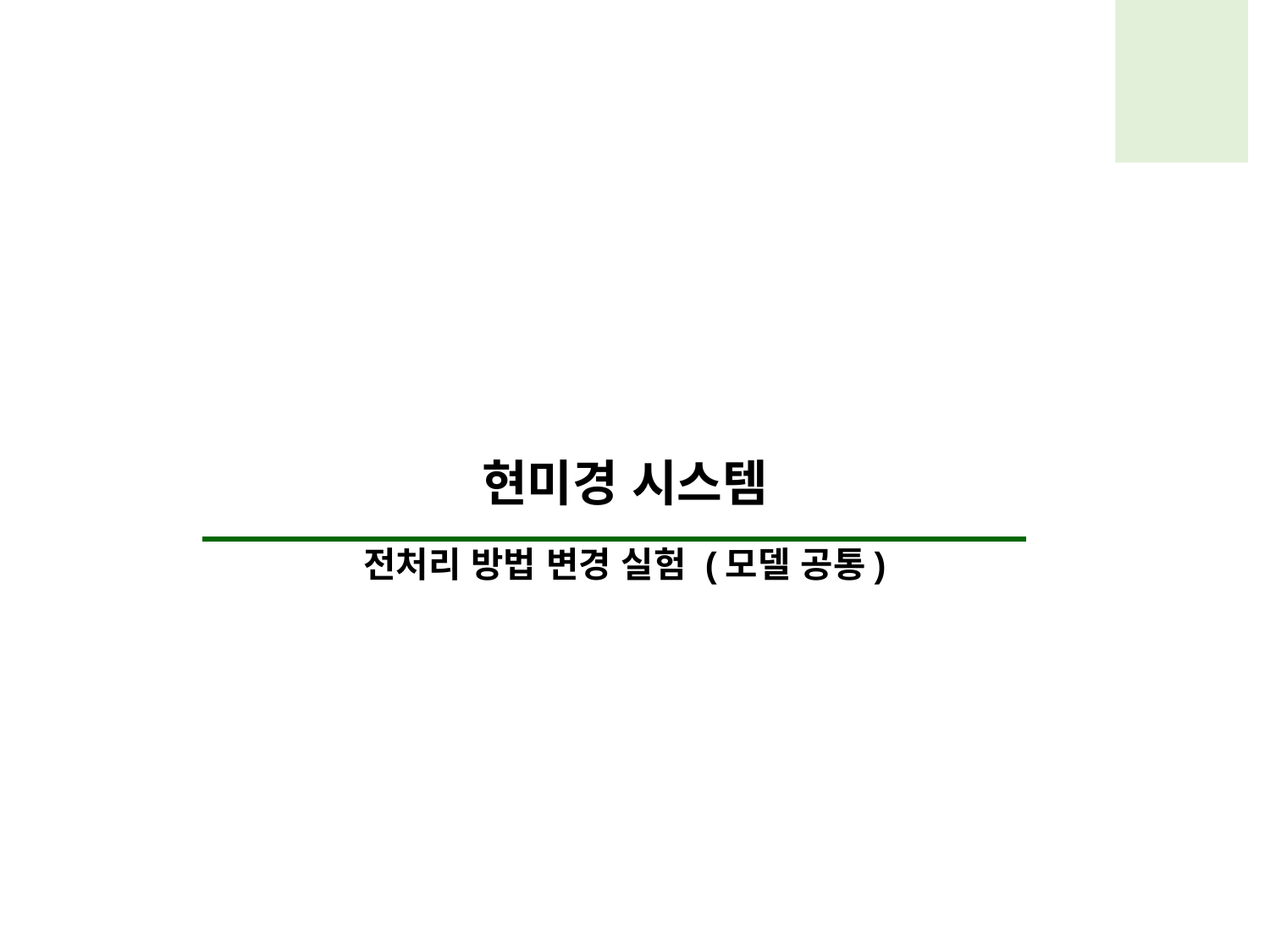

현미경 시스템
전처리 방법 변경 실험 (모델 공통)